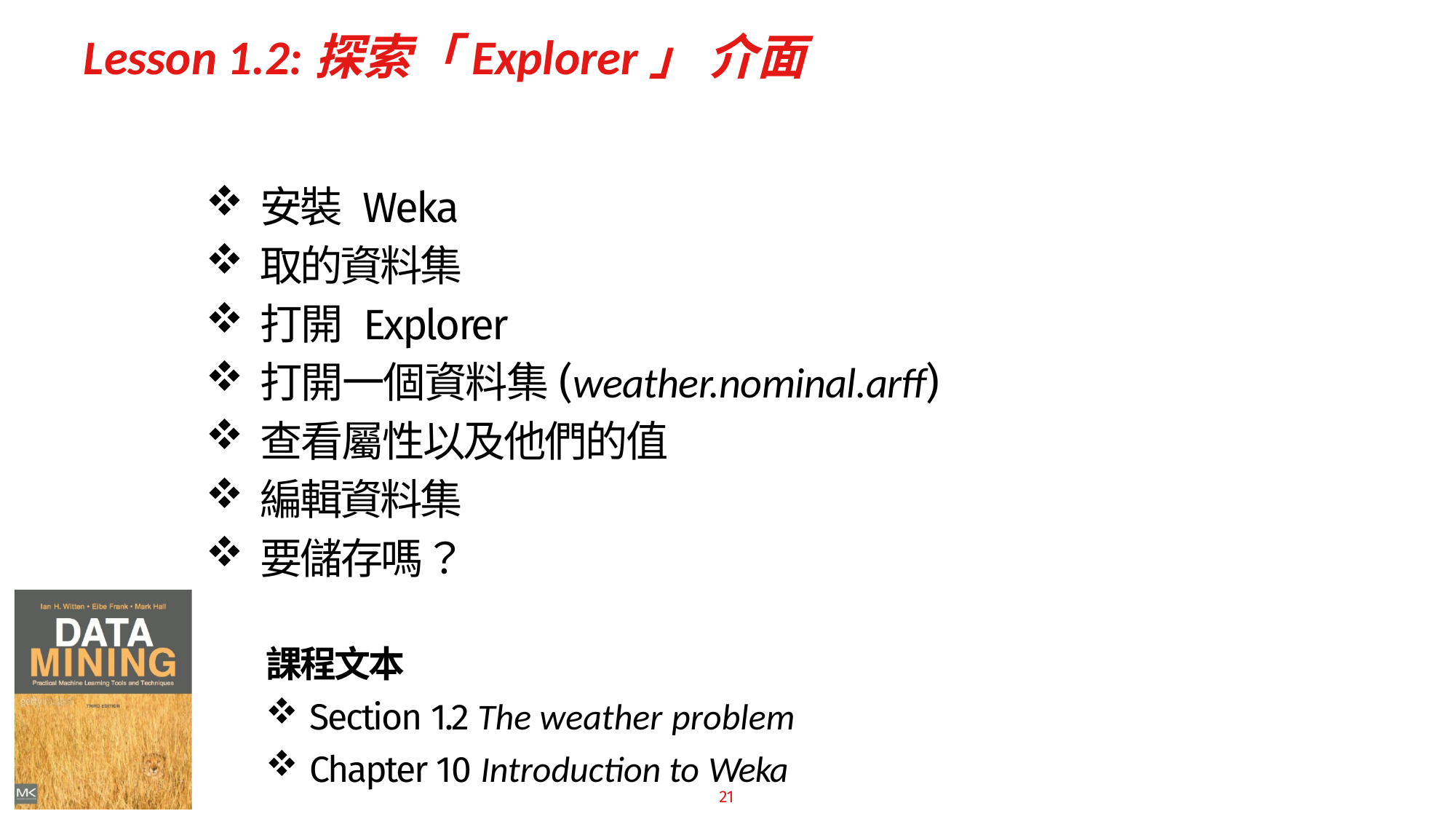

# Lesson 1.2:探索「Explorer」 介面
安裝 Weka
取的資料集
打開 Explorer
打開一個資料集(weather.nominal.arff)
查看屬性以及他們的值
編輯資料集
要儲存嗎？

課程文本
Section 1.2 The weather problem
Chapter 10 Introduction to Weka

21